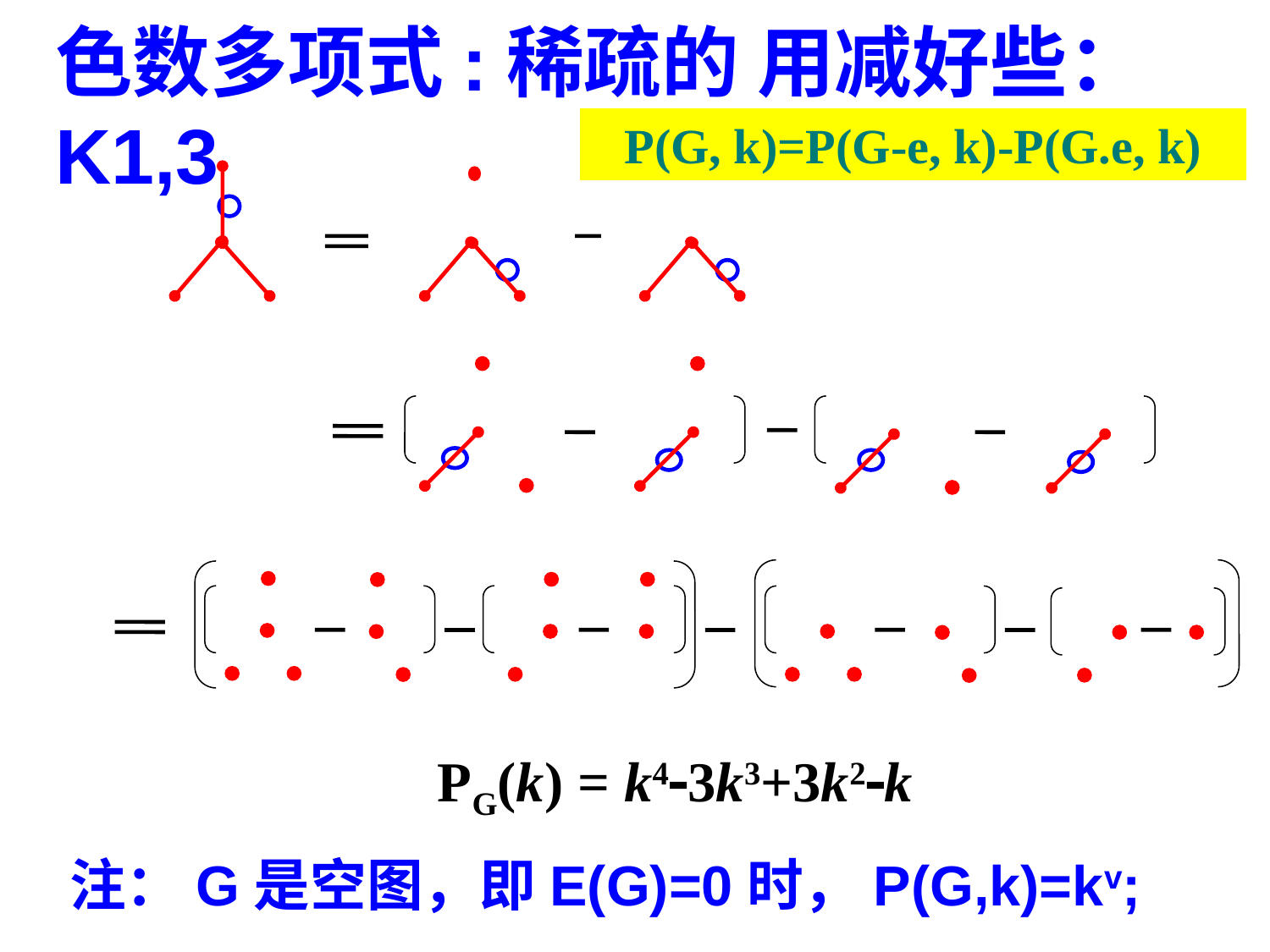

# 色数多项式:稀疏的 用减好些：K1,3
P(G, k)=P(G-e, k)-P(G.e, k)

	PG(k) = k4−3k3+3k2−k
注：G是空图，即E(G)=0时，P(G,k)=kv;